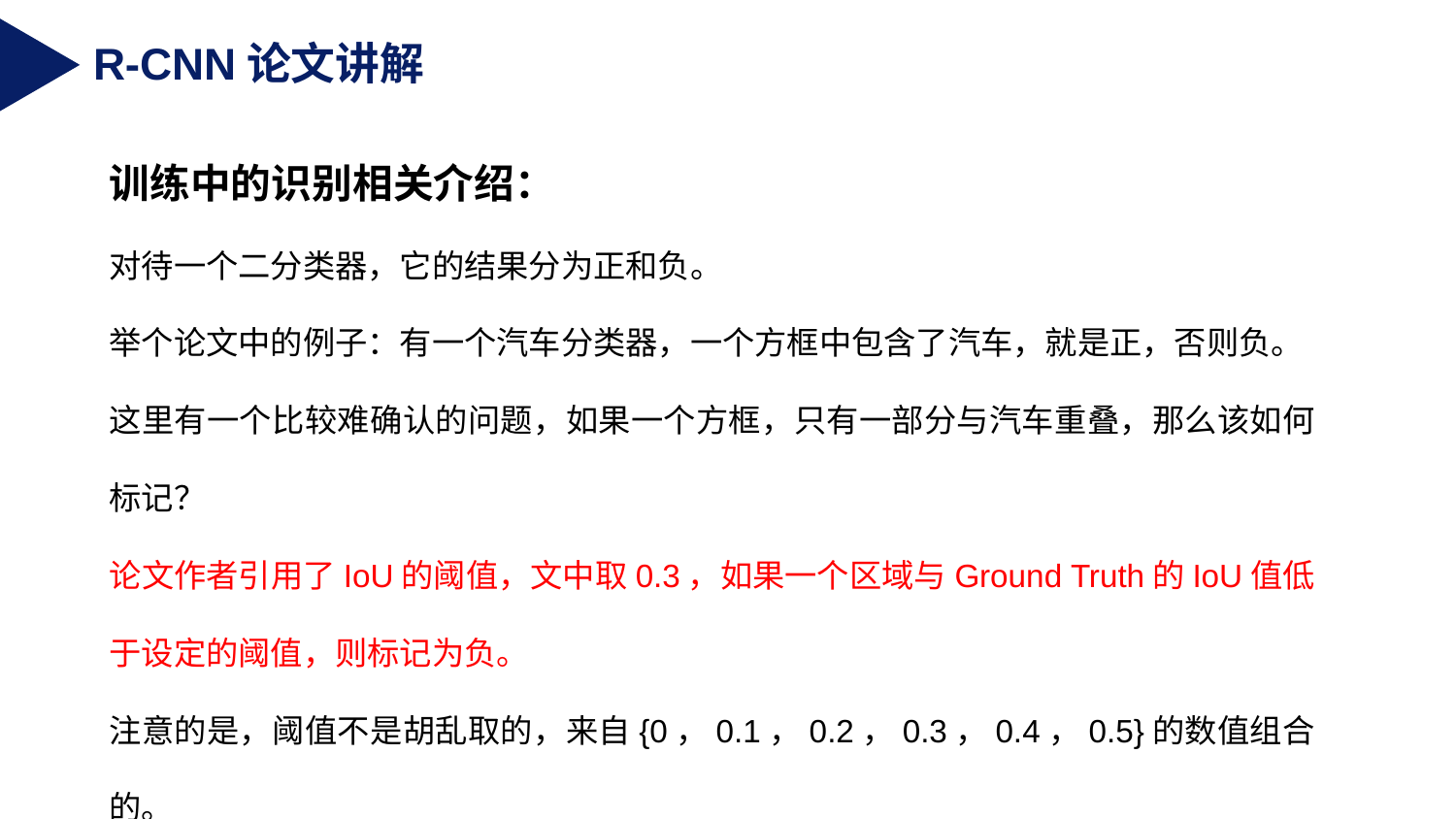

R-CNN论文讲解
训练中的识别相关介绍：
对待一个二分类器，它的结果分为正和负。
举个论文中的例子：有一个汽车分类器，一个方框中包含了汽车，就是正，否则负。
这里有一个比较难确认的问题，如果一个方框，只有一部分与汽车重叠，那么该如何标记？
论文作者引用了IoU的阈值，文中取0.3，如果一个区域与Ground Truth的IoU值低于设定的阈值，则标记为负。
注意的是，阈值不是胡乱取的，来自{0，0.1，0.2，0.3，0.4，0.5}的数值组合的。